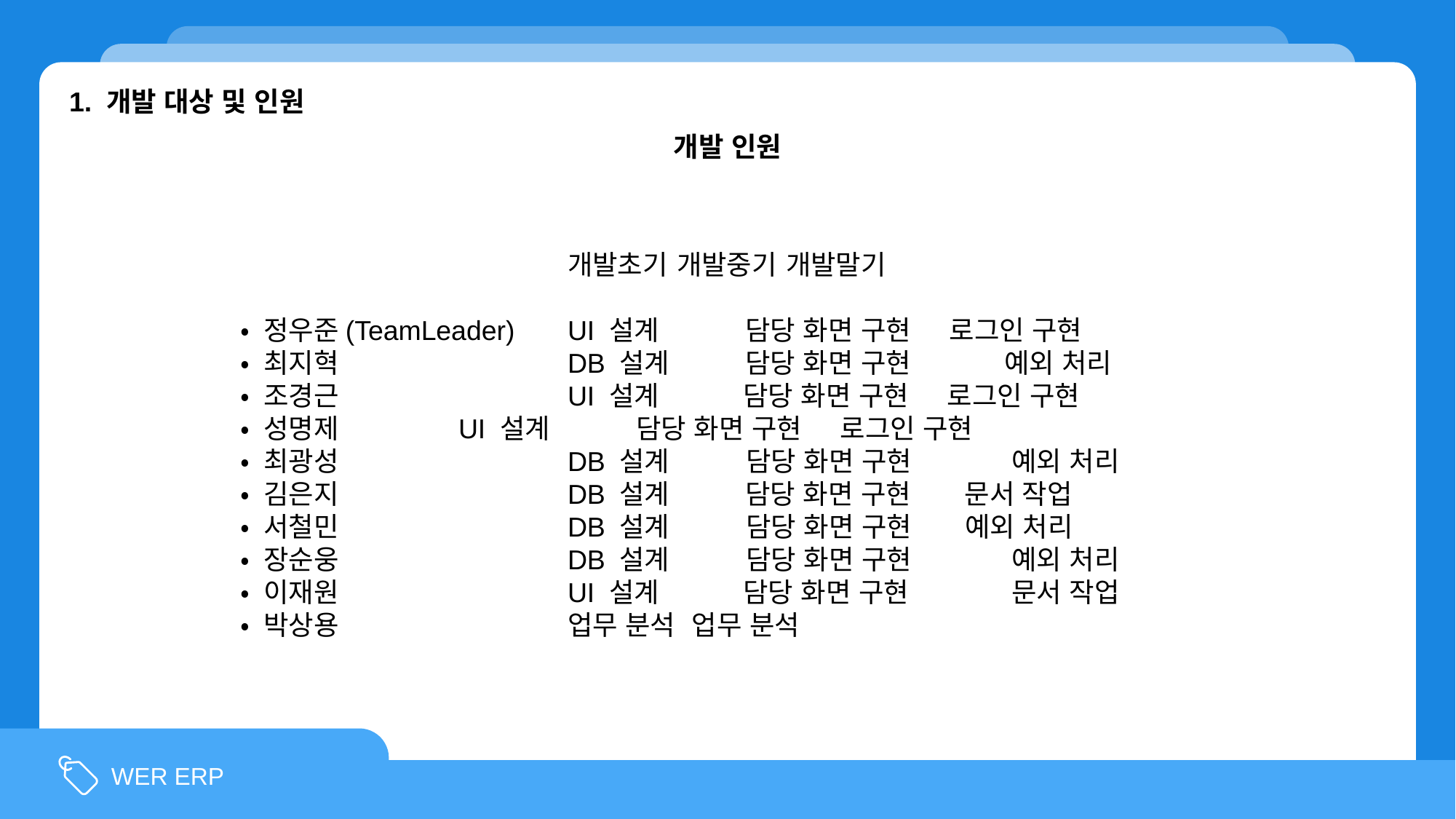

1. 개발 대상 및 인원
개발 인원
			개발초기	개발중기	개발말기

• 정우준(TeamLeader)	UI 설계	         담당 화면 구현     로그인 구현
• 최지혁			DB 설계	         담당 화면 구현	예외 처리
• 조경근			UI 설계           담당 화면 구현     로그인 구현
• 성명제 		UI 설계	         담당 화면 구현     로그인 구현
• 최광성			DB 설계          담당 화면 구현	 예외 처리
• 김은지			DB 설계	         담당 화면 구현       문서 작업
• 서철민			DB 설계          담당 화면 구현       예외 처리
• 장순웅			DB 설계          담당 화면 구현	 예외 처리
• 이재원			UI 설계           담당 화면 구현	 문서 작업
• 박상용			업무 분석	  업무 분석

WER ERP